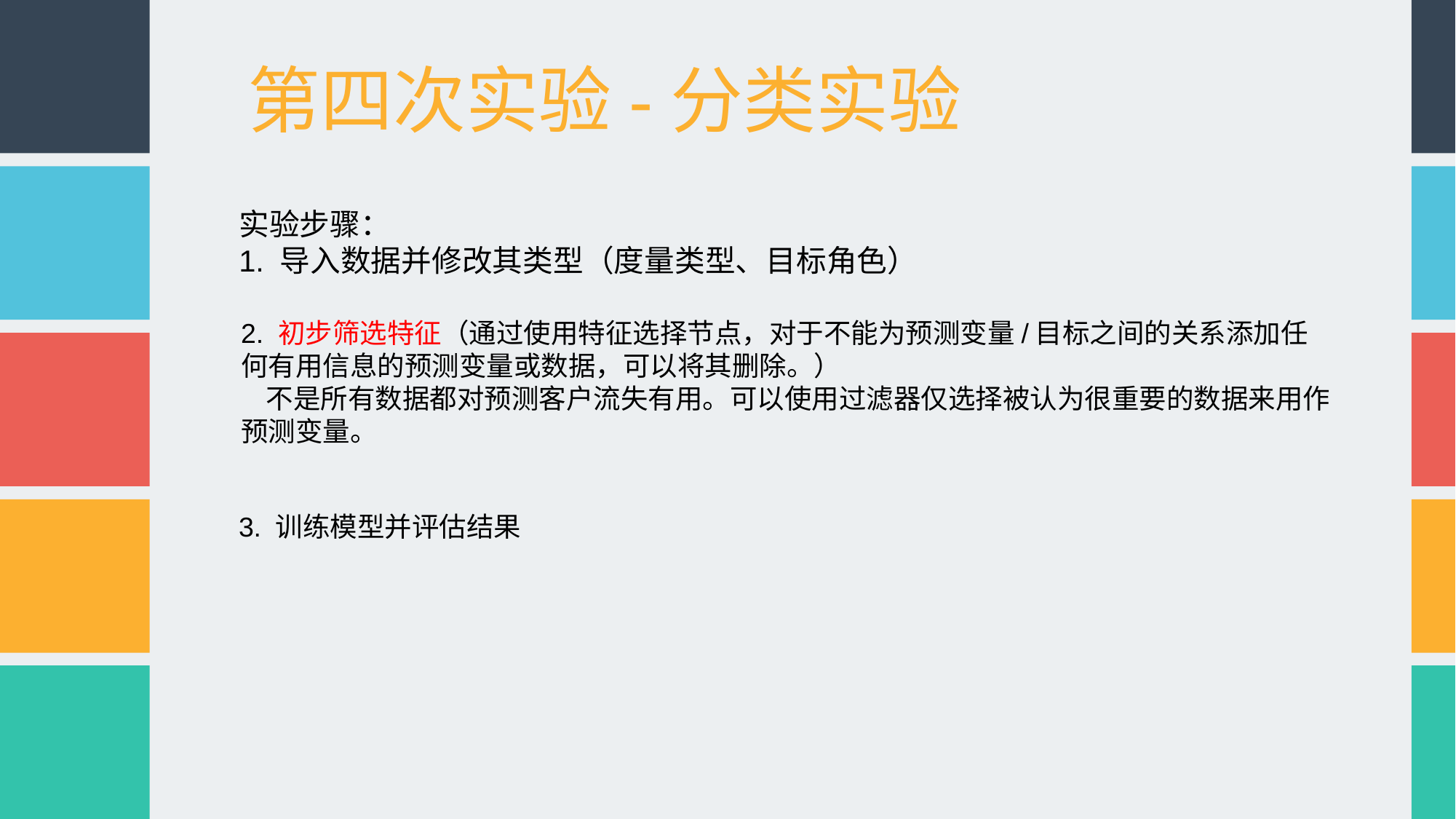

第四次实验-分类实验

实验步骤：
1. 导入数据并修改其类型（度量类型、目标角色）
2. 初步筛选特征（通过使用特征选择节点，对于不能为预测变量/目标之间的关系添加任何有用信息的预测变量或数据，可以将其删除。）
   不是所有数据都对预测客户流失有用。可以使用过滤器仅选择被认为很重要的数据来用作预测变量。

3. 训练模型并评估结果